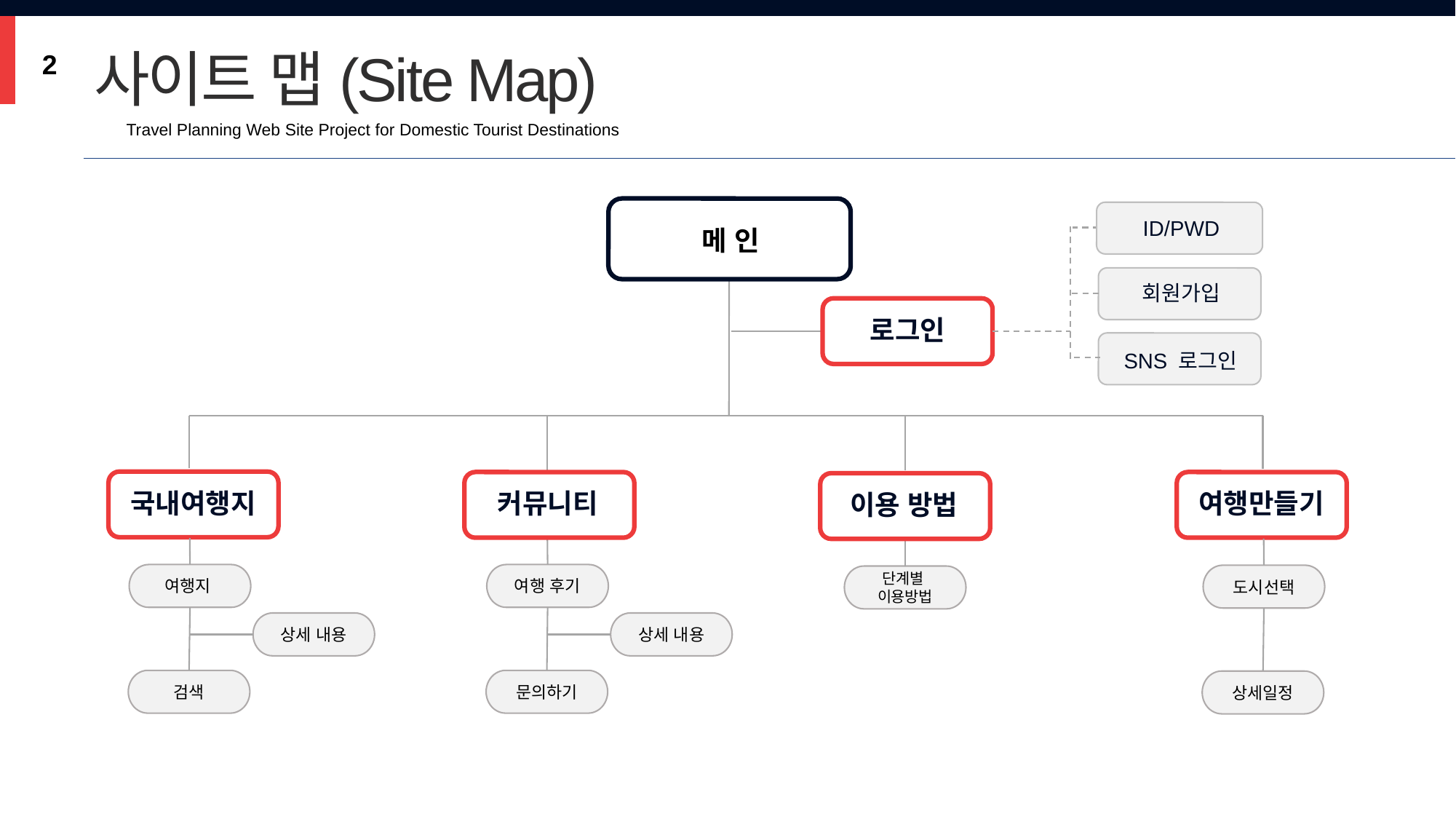

사이트 맵(Site Map)
2

Travel Planning Web Site Project for Domestic Tourist Destinations

메 인

ID/PWD
회원가입
SNS 로그인

로그인

국내여행지

커뮤니티

여행만들기

이용 방법
여행지
상세 내용
검색
여행 후기
상세 내용
문의하기
도시선택
상세일정
단계별
이용방법